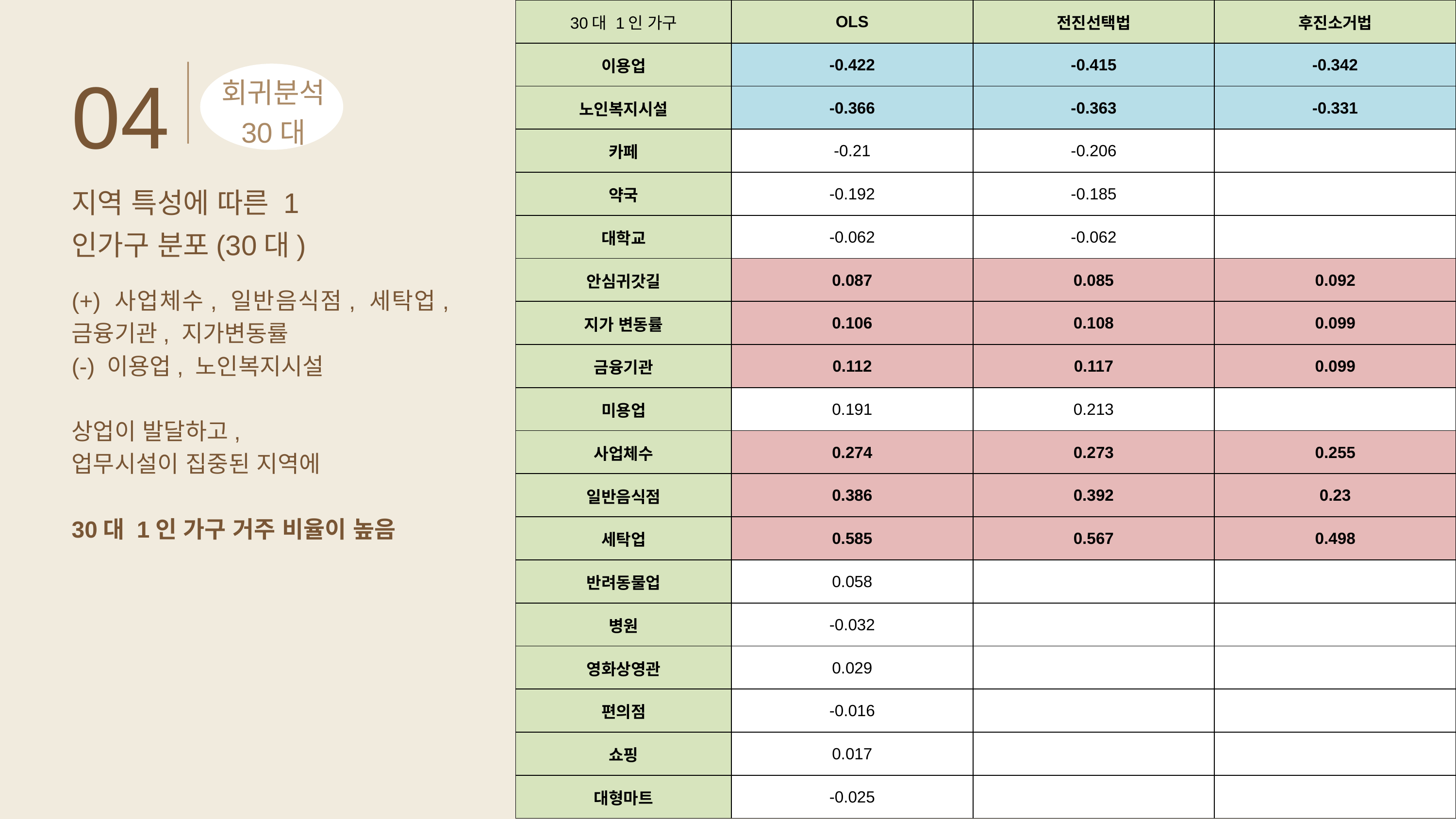

| 30대 1인 가구 | OLS | 전진선택법 | 후진소거법 |
| --- | --- | --- | --- |
| 이용업 | -0.422 | -0.415 | -0.342 |
| 노인복지시설 | -0.366 | -0.363 | -0.331 |
| 카페 | -0.21 | -0.206 |  |
| 약국 | -0.192 | -0.185 |  |
| 대학교 | -0.062 | -0.062 |  |
| 안심귀갓길 | 0.087 | 0.085 | 0.092 |
| 지가 변동률 | 0.106 | 0.108 | 0.099 |
| 금융기관 | 0.112 | 0.117 | 0.099 |
| 미용업 | 0.191 | 0.213 |  |
| 사업체수 | 0.274 | 0.273 | 0.255 |
| 일반음식점 | 0.386 | 0.392 | 0.23 |
| 세탁업 | 0.585 | 0.567 | 0.498 |
| 반려동물업 | 0.058 |  |  |
| 병원 | -0.032 |  |  |
| 영화상영관 | 0.029 |  |  |
| 편의점 | -0.016 |  |  |
| 쇼핑 | 0.017 |  |  |
| 대형마트 | -0.025 |  |  |
04

회귀분석
30대
지역 특성에 따른 1인가구 분포(30대)
(+) 사업체수, 일반음식점, 세탁업, 금융기관, 지가변동률
(-) 이용업, 노인복지시설

상업이 발달하고,
업무시설이 집중된 지역에

30대 1인 가구 거주 비율이 높음